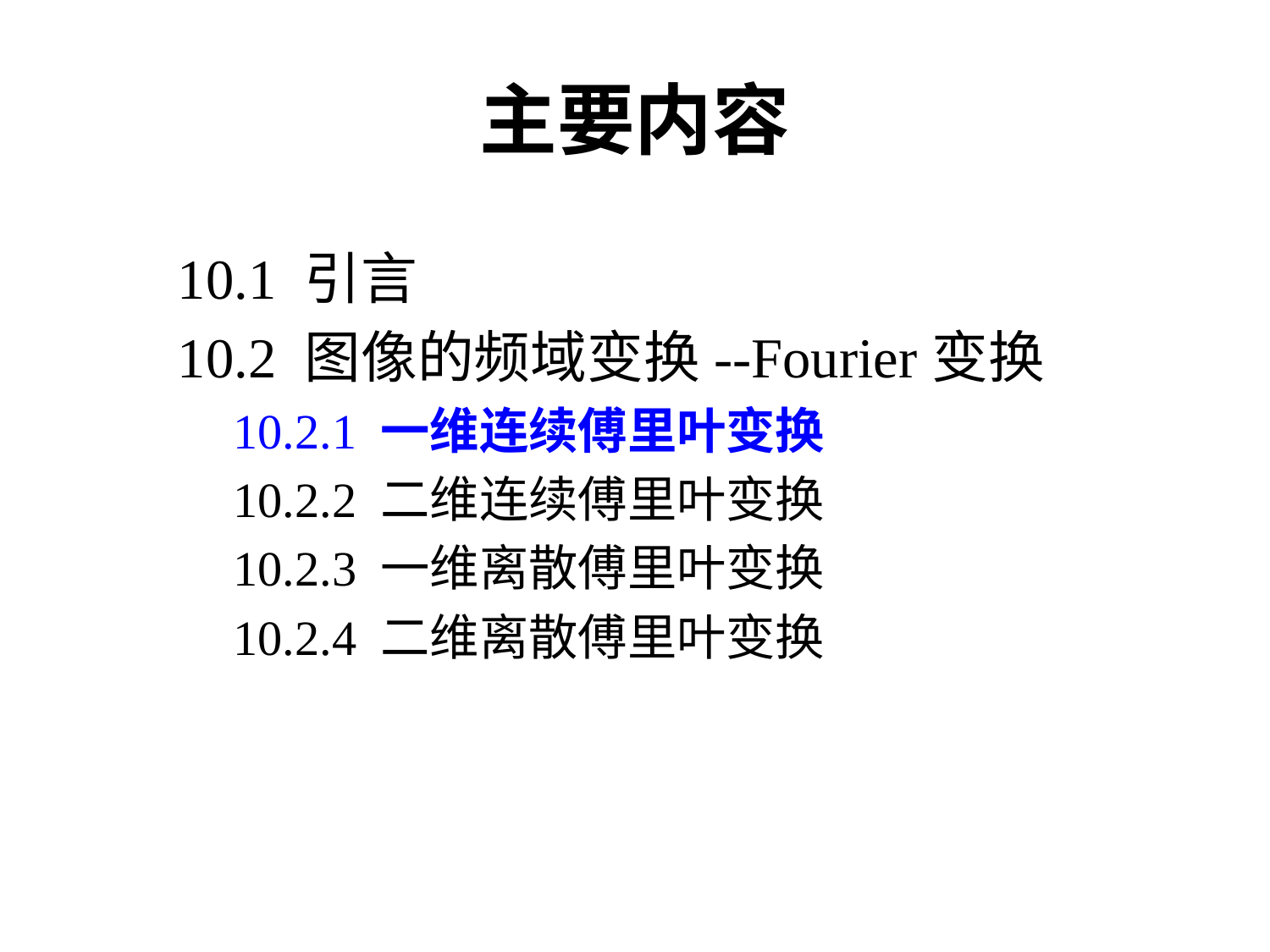

# 主要内容
10.1 引言
10.2 图像的频域变换--Fourier变换
10.2.1 一维连续傅里叶变换
10.2.2 二维连续傅里叶变换
10.2.3 一维离散傅里叶变换
10.2.4 二维离散傅里叶变换